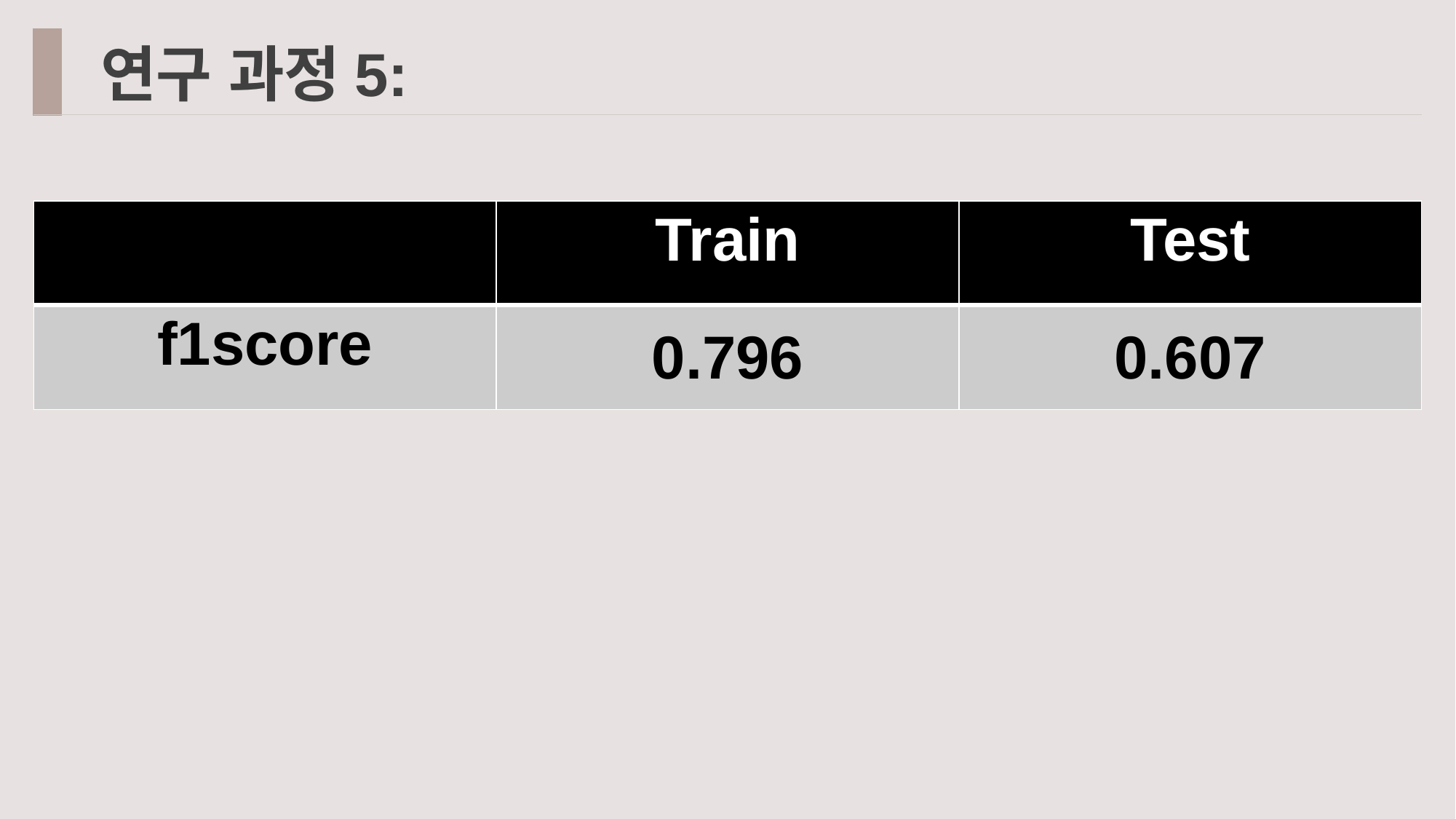

연구 과정5:
|  | Train | Test |
| --- | --- | --- |
| f1score | 0.796 | 0.607 |